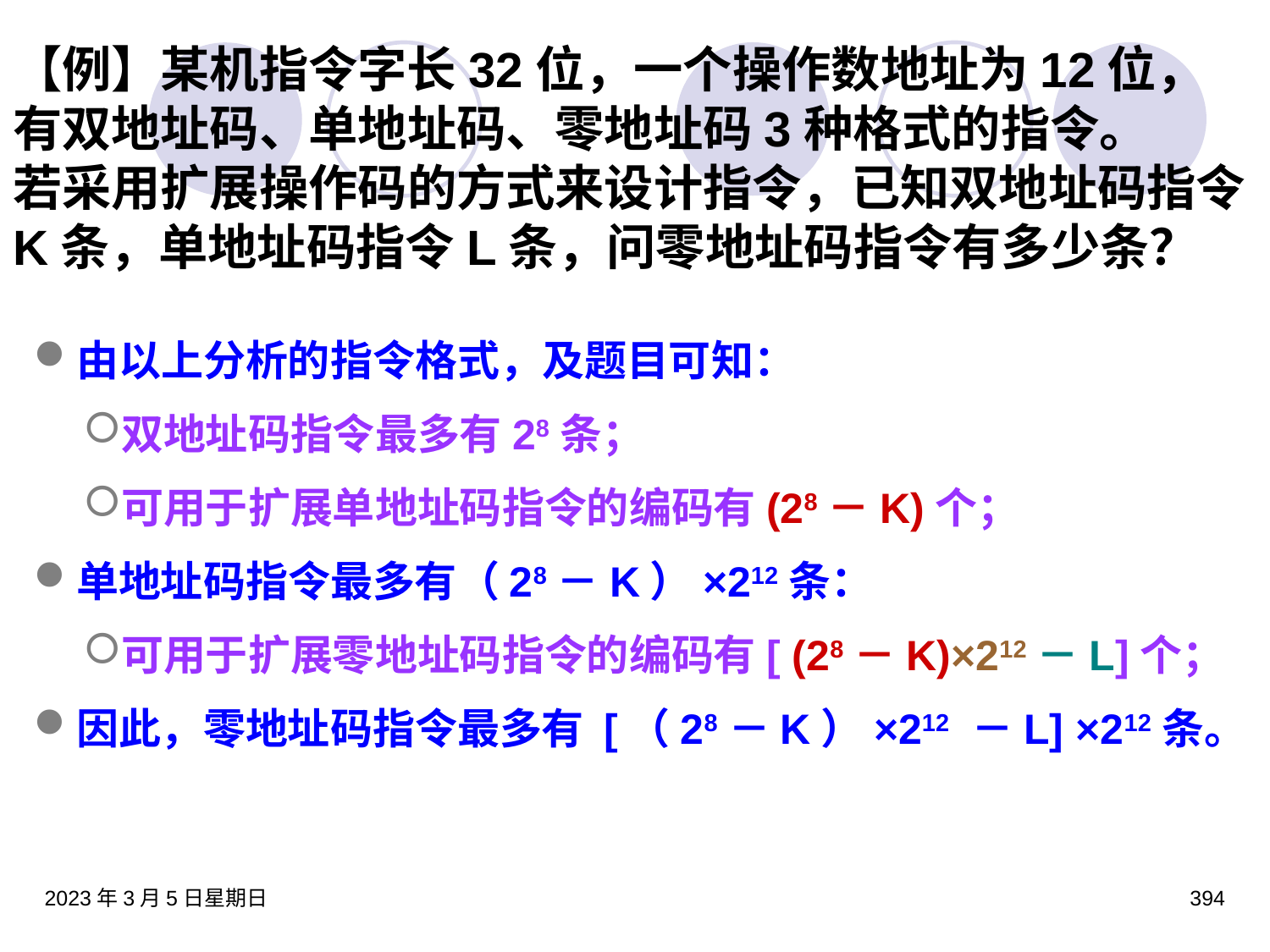

# 【例】某机指令字长32位，一个操作数地址为12位，有双地址码、单地址码、零地址码3种格式的指令。 若采用扩展操作码的方式来设计指令，已知双地址码指令K条，单地址码指令L条，问零地址码指令有多少条？
由以上分析的指令格式，及题目可知：
双地址码指令最多有28条；
可用于扩展单地址码指令的编码有(28－K)个；
单地址码指令最多有（28－K）×212条：
可用于扩展零地址码指令的编码有[ (28－K)×212－L]个；
因此，零地址码指令最多有 [（28－K）×212 －L] ×212条。
2023年3月5日星期日
394